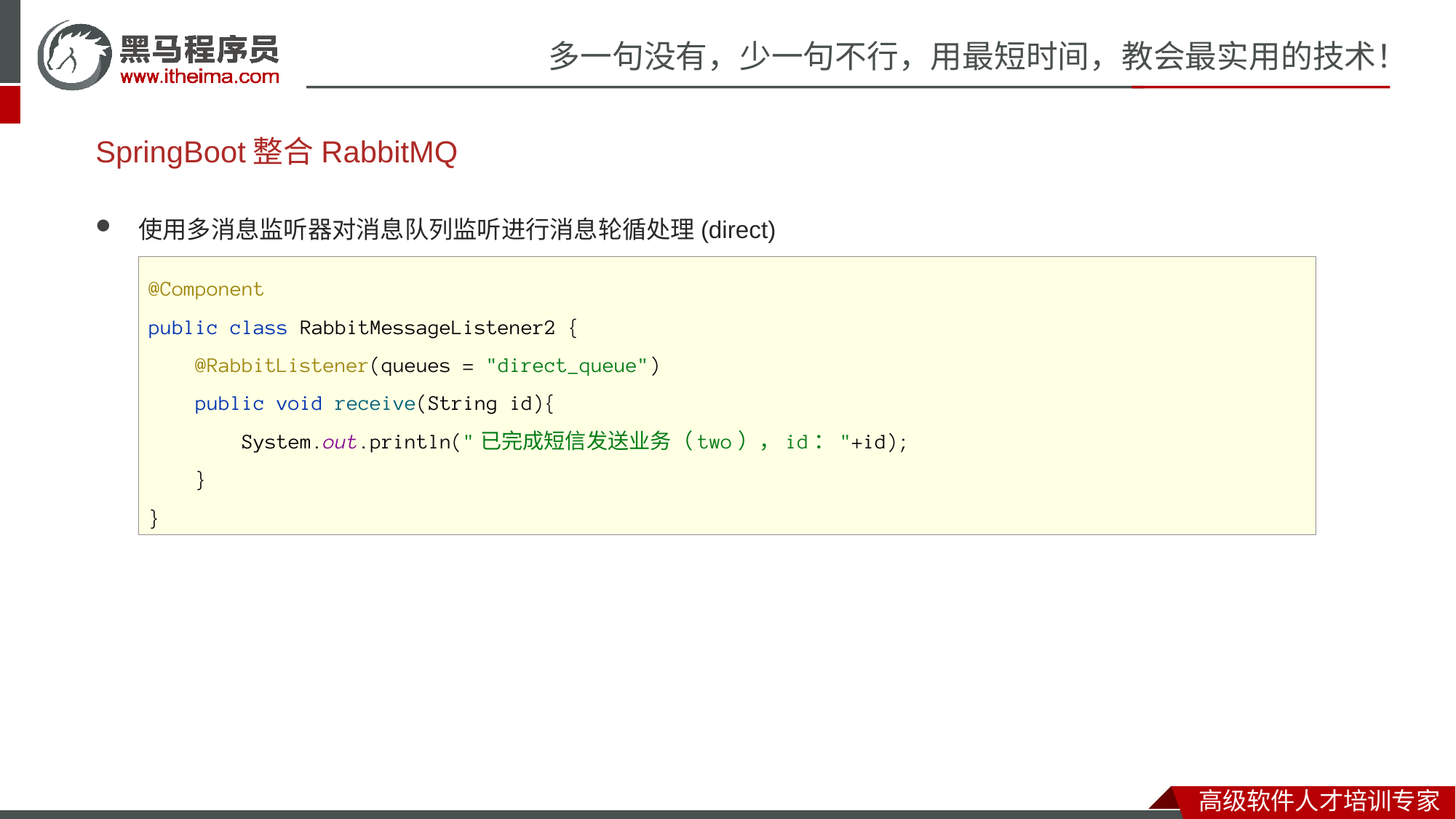

# SpringBoot整合RabbitMQ
使用多消息监听器对消息队列监听进行消息轮循处理(direct)

@Component
public class RabbitMessageListener2 {
    @RabbitListener(queues = "direct_queue")
    public void receive(String id){
        System.out.println("已完成短信发送业务（two），id："+id);
    }
}